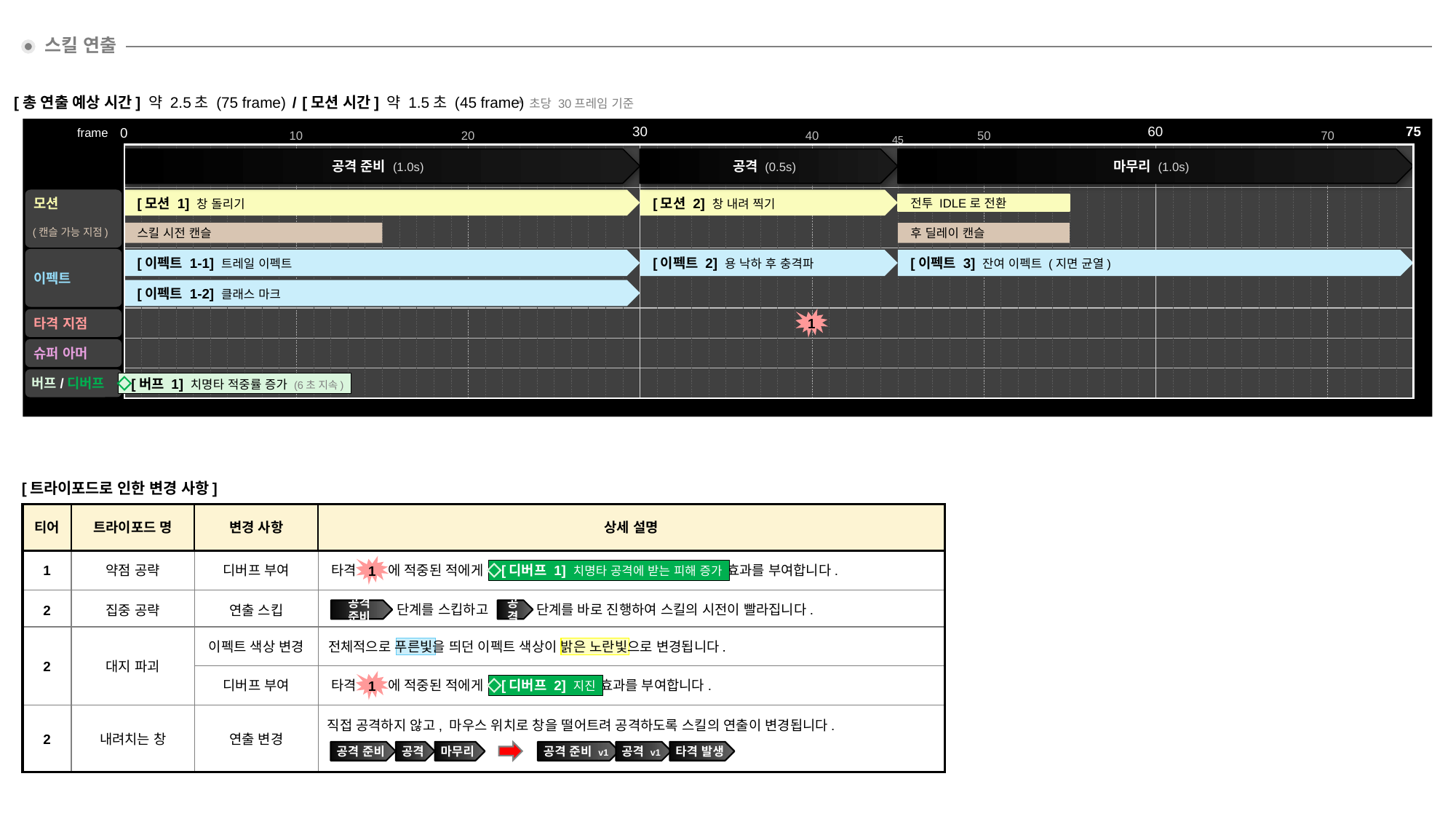

스킬 연출

[총 연출 예상 시간] 약 2.5초 (75 frame)
/
[모션 시간] 약 1.5초 (45 frame)
* 초당 30프레임 기준

30
60
75
0
frame
70
10
20
40
50
45

공격 준비 (1.0s)
공격 (0.5s)
마무리 (1.0s)

모션
(캔슬 가능 지점)
[모션 1] 창 돌리기
[모션 2] 창 내려 찍기
전투 IDLE로 전환
스킬 시전 캔슬
후 딜레이 캔슬

이펙트
[이펙트 2] 용 낙하 후 충격파
[이펙트 3] 잔여 이펙트 (지면 균열)
[이펙트 1-1] 트레일 이펙트
[이펙트 1-2] 클래스 마크
1

타격 지점

슈퍼 아머

버프/디버프
[버프 1] 치명타 적중률 증가 (6초 지속)

[트라이포드로 인한 변경 사항]
티어
트라이포드 명
변경 사항
상세 설명

1
약점 공략
디버프 부여

1
[디버프 1] 치명타 공격에 받는 피해 증가

타격
에 적중된 적에게
효과를 부여합니다.
2
집중 공략
연출 스킵

공격 준비
공격
단계를 스킵하고
단계를 바로 진행하여 스킬의 시전이 빨라집니다.
2
대지 파괴
이펙트 색상 변경

전체적으로 푸른빛을 띄던 이펙트 색상이 밝은 노란빛으로 변경됩니다.

디버프 부여

1
[디버프 2] 지진

타격
에 적중된 적에게
효과를 부여합니다.
2
내려치는 창
연출 변경

직접 공격하지 않고, 마우스 위치로 창을 떨어트려 공격하도록 스킬의 연출이 변경됩니다.
공격 준비
공격
마무리
공격 준비 v1
공격 v1
타격 발생